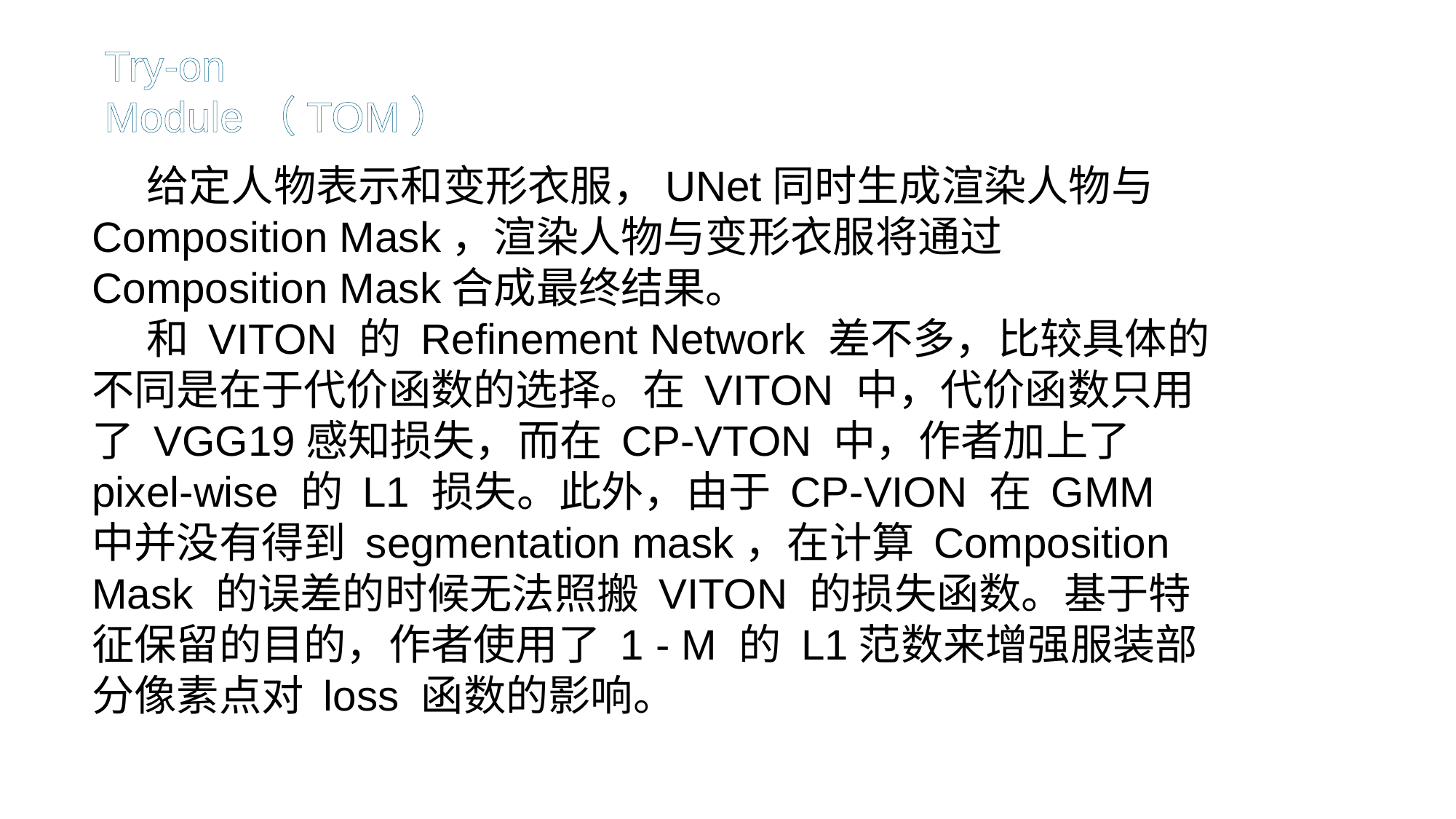

Try-on Module（TOM）
给定人物表示和变形衣服，UNet同时生成渲染人物与Composition Mask，渲染人物与变形衣服将通过Composition Mask合成最终结果。
和 VITON 的 Refinement Network 差不多，比较具体的不同是在于代价函数的选择。在 VITON 中，代价函数只用了 VGG19感知损失，而在 CP-VTON 中，作者加上了 pixel-wise 的 L1 损失。此外，由于 CP-VION 在 GMM 中并没有得到 segmentation mask，在计算 Composition Mask 的误差的时候无法照搬 VITON 的损失函数。基于特征保留的目的，作者使用了 1 - M 的 L1范数来增强服装部分像素点对 loss 函数的影响。